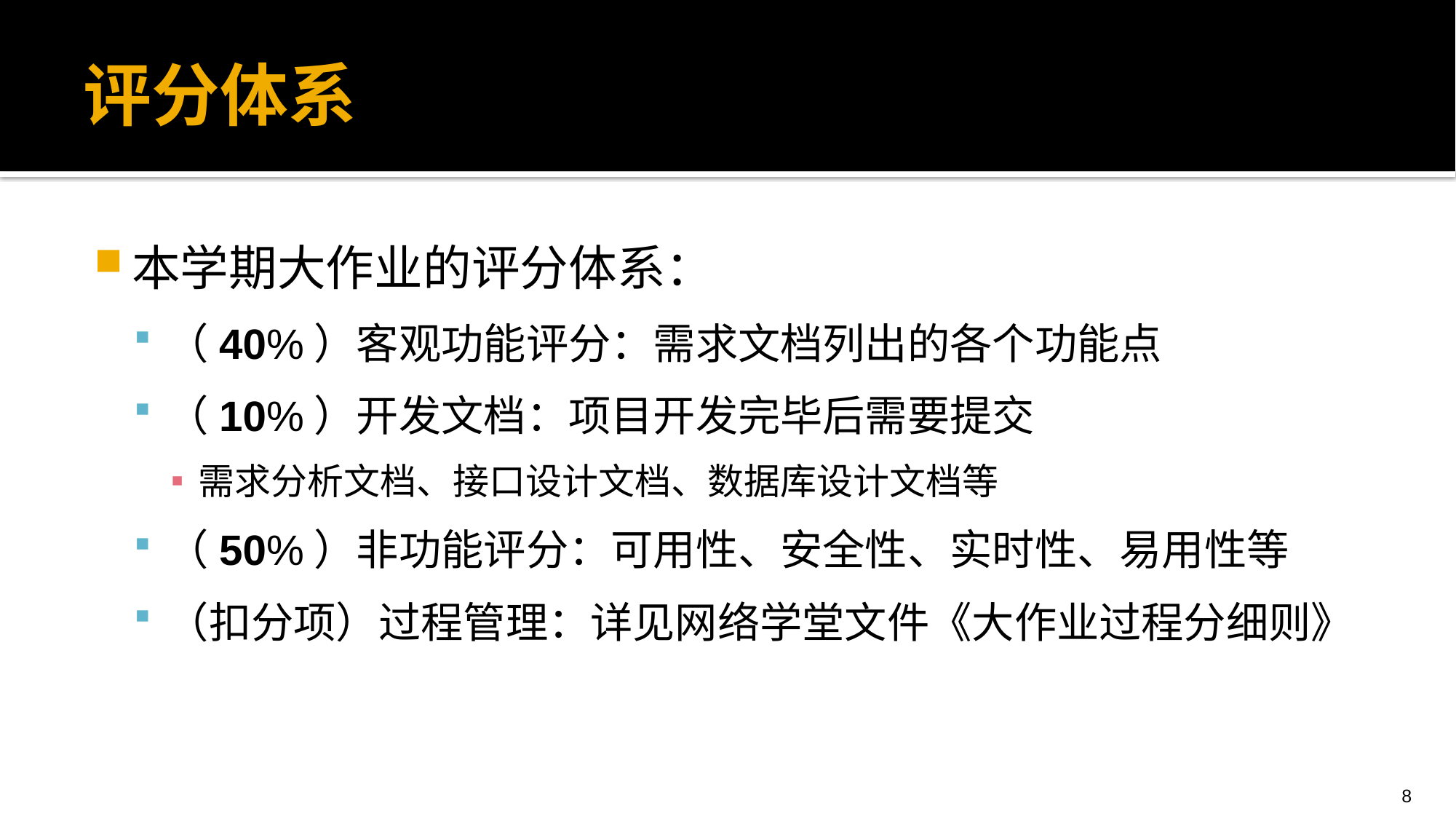

# 评分体系
本学期大作业的评分体系：
（40%）客观功能评分：需求文档列出的各个功能点
（10%）开发文档：项目开发完毕后需要提交
需求分析文档、接口设计文档、数据库设计文档等
（50%）非功能评分：可用性、安全性、实时性、易用性等
（扣分项）过程管理：详见网络学堂文件《大作业过程分细则》

8